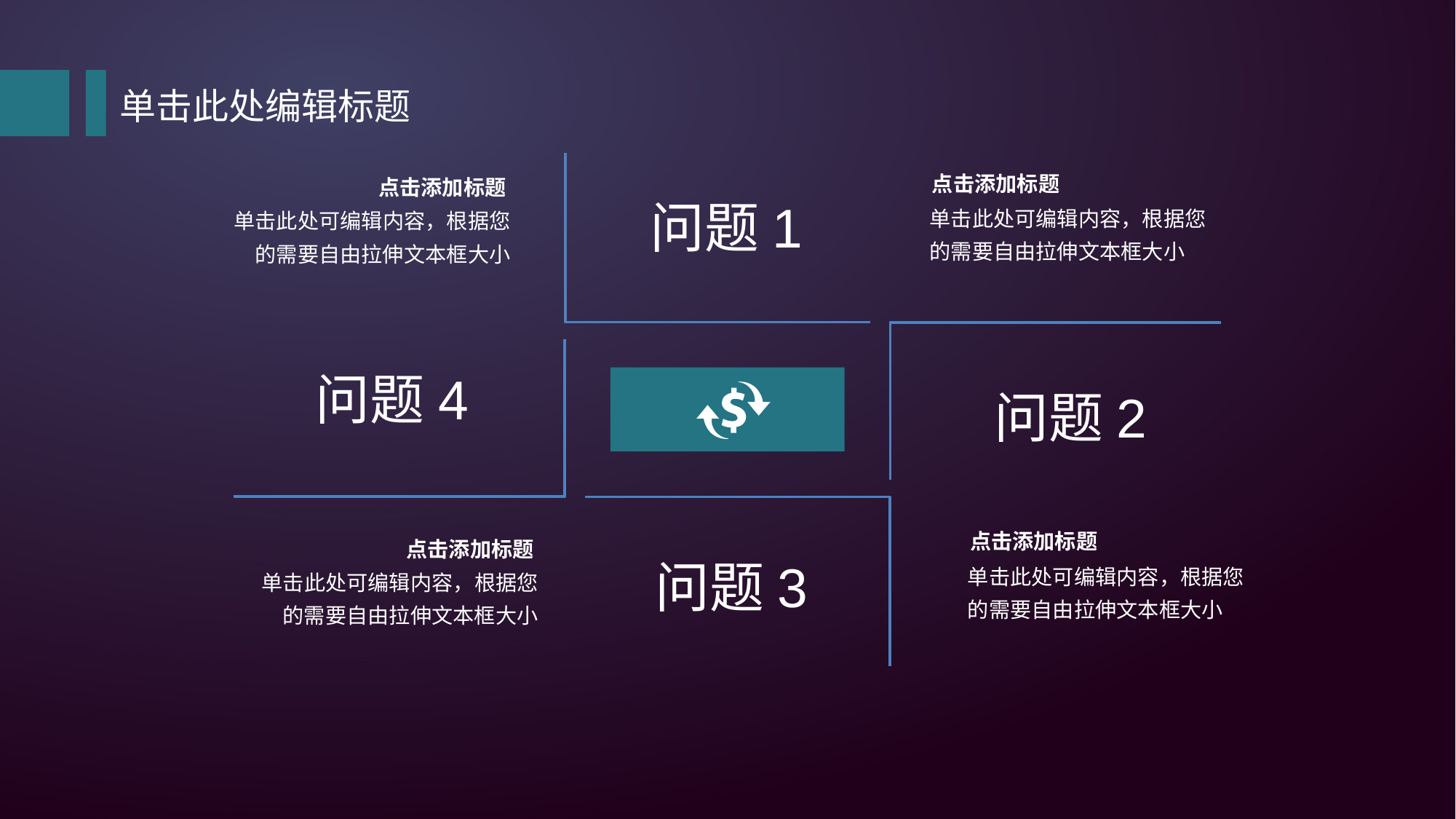

单击此处编辑标题

点击添加标题
单击此处可编辑内容，根据您的需要自由拉伸文本框大小
点击添加标题
单击此处可编辑内容，根据您的需要自由拉伸文本框大小
问题1

问题4

问题2

点击添加标题
单击此处可编辑内容，根据您的需要自由拉伸文本框大小
点击添加标题
单击此处可编辑内容，根据您的需要自由拉伸文本框大小
问题3